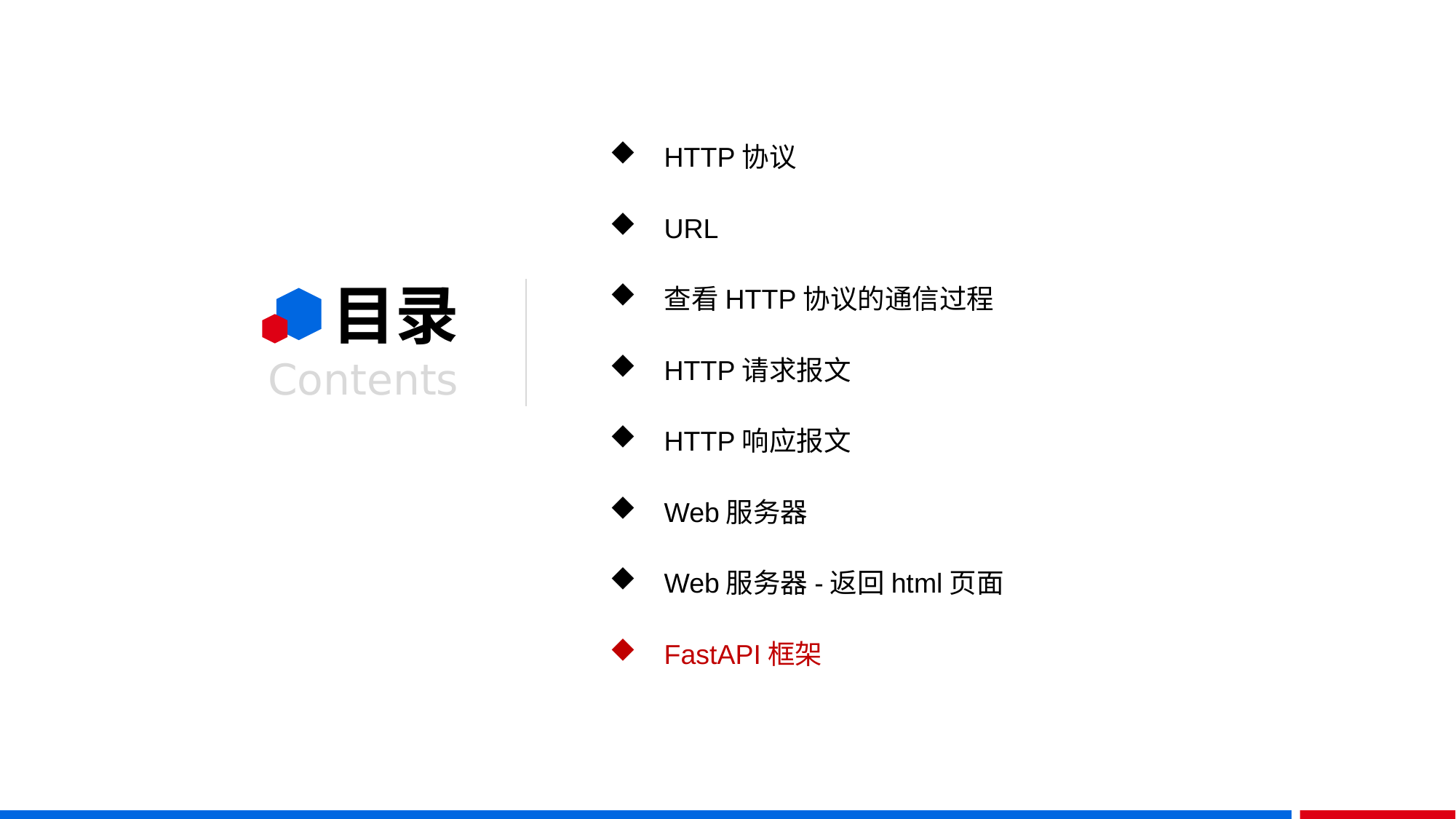

HTTP协议
URL
查看HTTP协议的通信过程
HTTP请求报文
HTTP响应报文
Web服务器
Web服务器-返回html页面
FastAPI框架